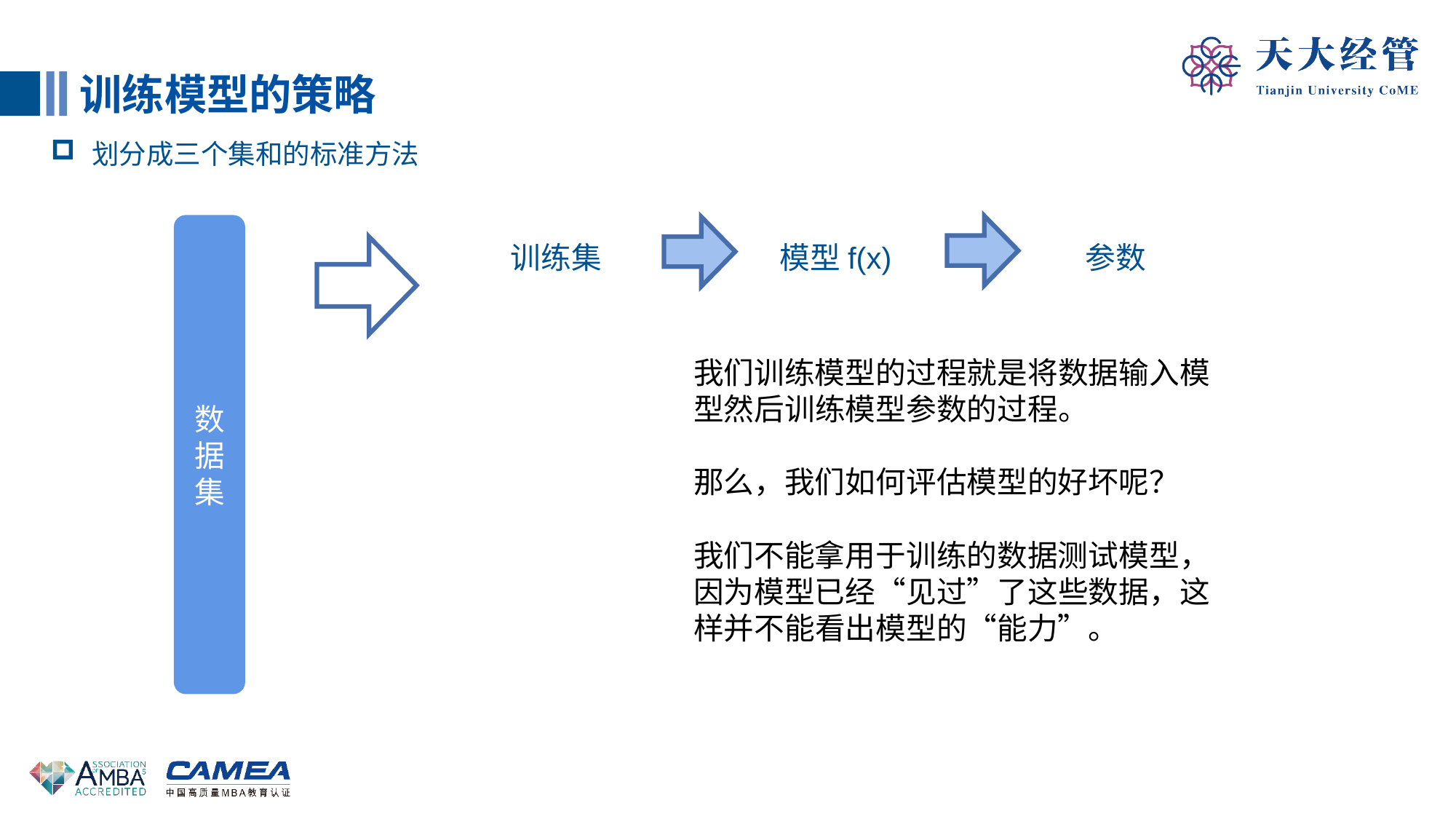

训练模型的策略

划分成三个集和的标准方法
数
据
集

训练集
模型f(x)
参数

我们训练模型的过程就是将数据输入模型然后训练模型参数的过程。

那么，我们如何评估模型的好坏呢？

我们不能拿用于训练的数据测试模型，因为模型已经“见过”了这些数据，这样并不能看出模型的“能力”。